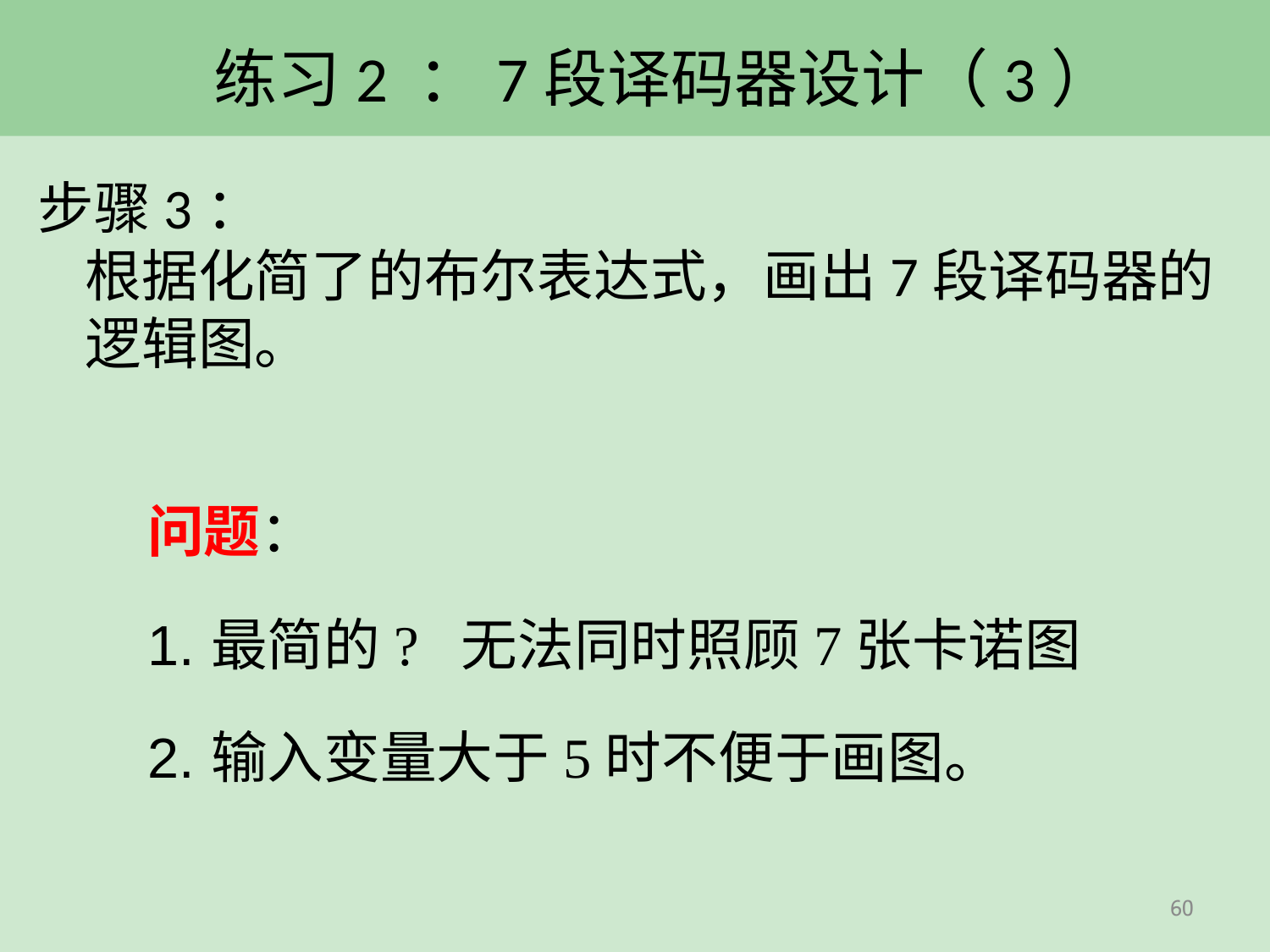

# 练习2 ：7段译码器设计（3）
步骤3：
根据化简了的布尔表达式，画出7段译码器的逻辑图。
问题：
最简的?  无法同时照顾7张卡诺图
输入变量大于5时不便于画图。
60